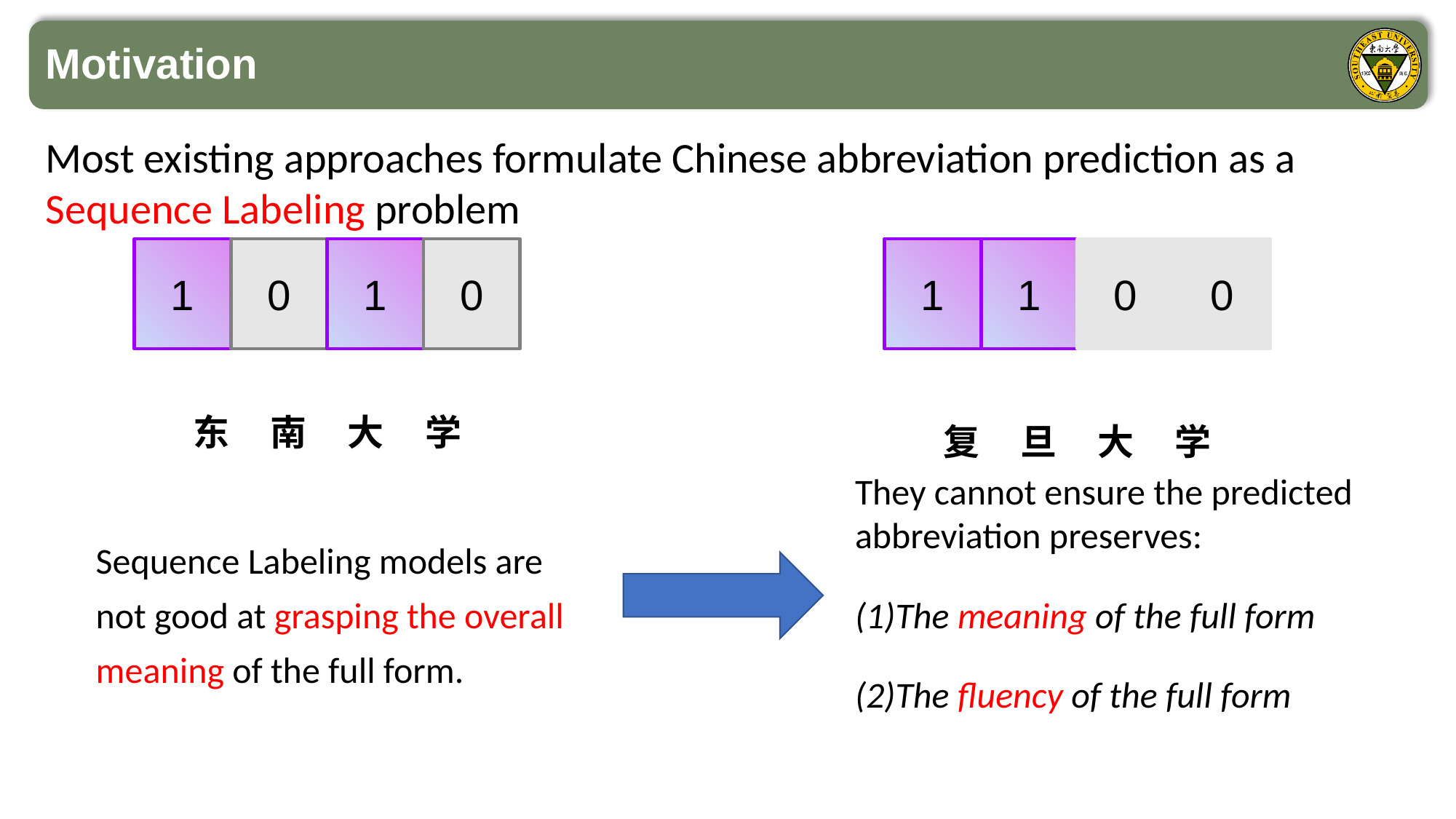

Motivation
Most existing approaches formulate Chinese abbreviation prediction as a Sequence Labeling problem
1
0
1
0
1
1
0
0
东     南     大     学
复     旦     大     学
They cannot ensure the predicted abbreviation preserves:
(1)The meaning of the full form
(2)The fluency of the full form
Sequence Labeling models are not good at grasping the overall meaning of the full form.